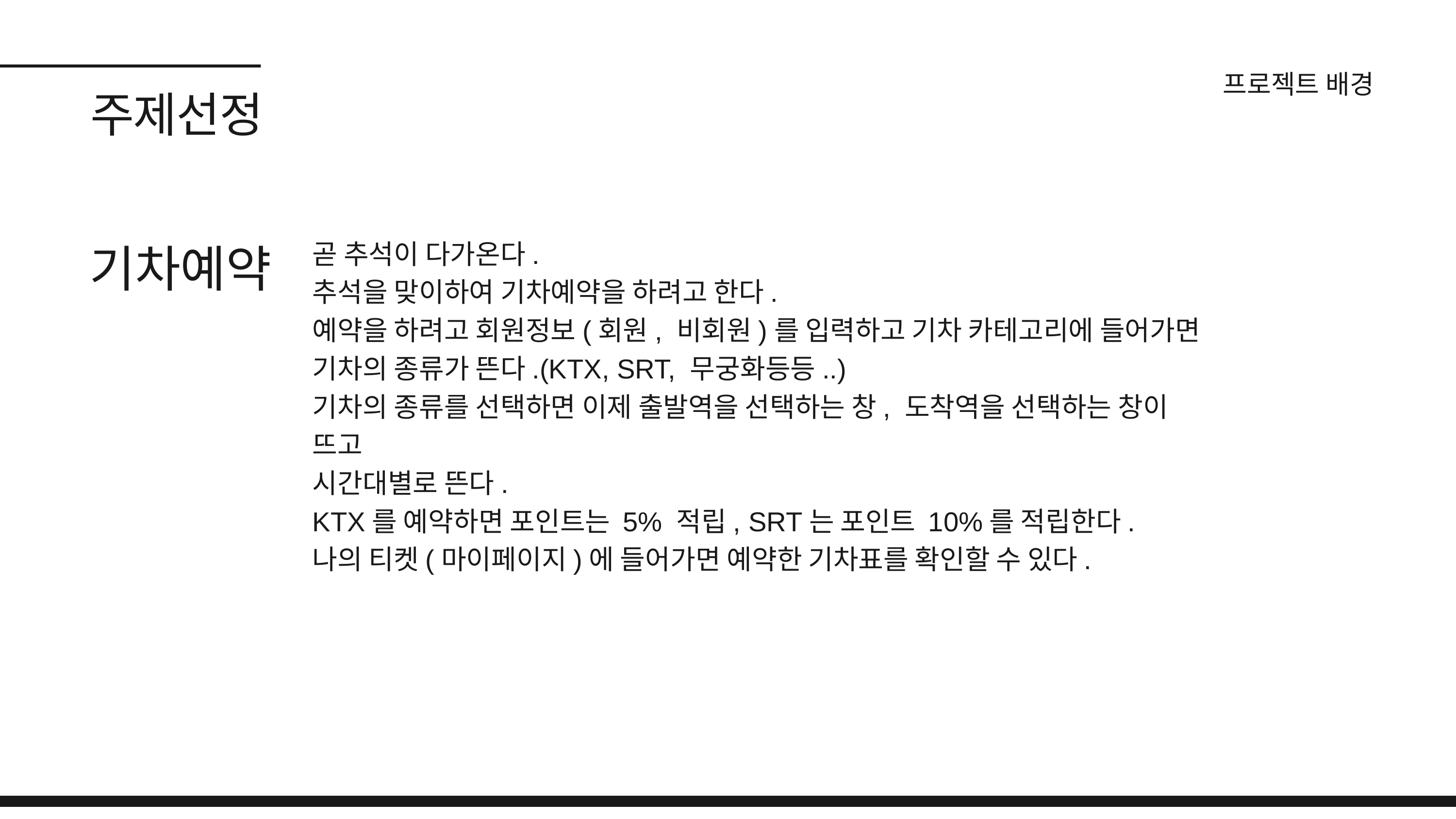

프로젝트 배경

주제선정
기차예약
곧 추석이 다가온다.
추석을 맞이하여 기차예약을 하려고 한다.
예약을 하려고 회원정보(회원, 비회원)를 입력하고 기차 카테고리에 들어가면 기차의 종류가 뜬다.(KTX, SRT, 무궁화등등..)
기차의 종류를 선택하면 이제 출발역을 선택하는 창, 도착역을 선택하는 창이 뜨고
시간대별로 뜬다.
KTX를 예약하면 포인트는 5% 적립, SRT는 포인트 10%를 적립한다.
나의 티켓(마이페이지)에 들어가면 예약한 기차표를 확인할 수 있다.